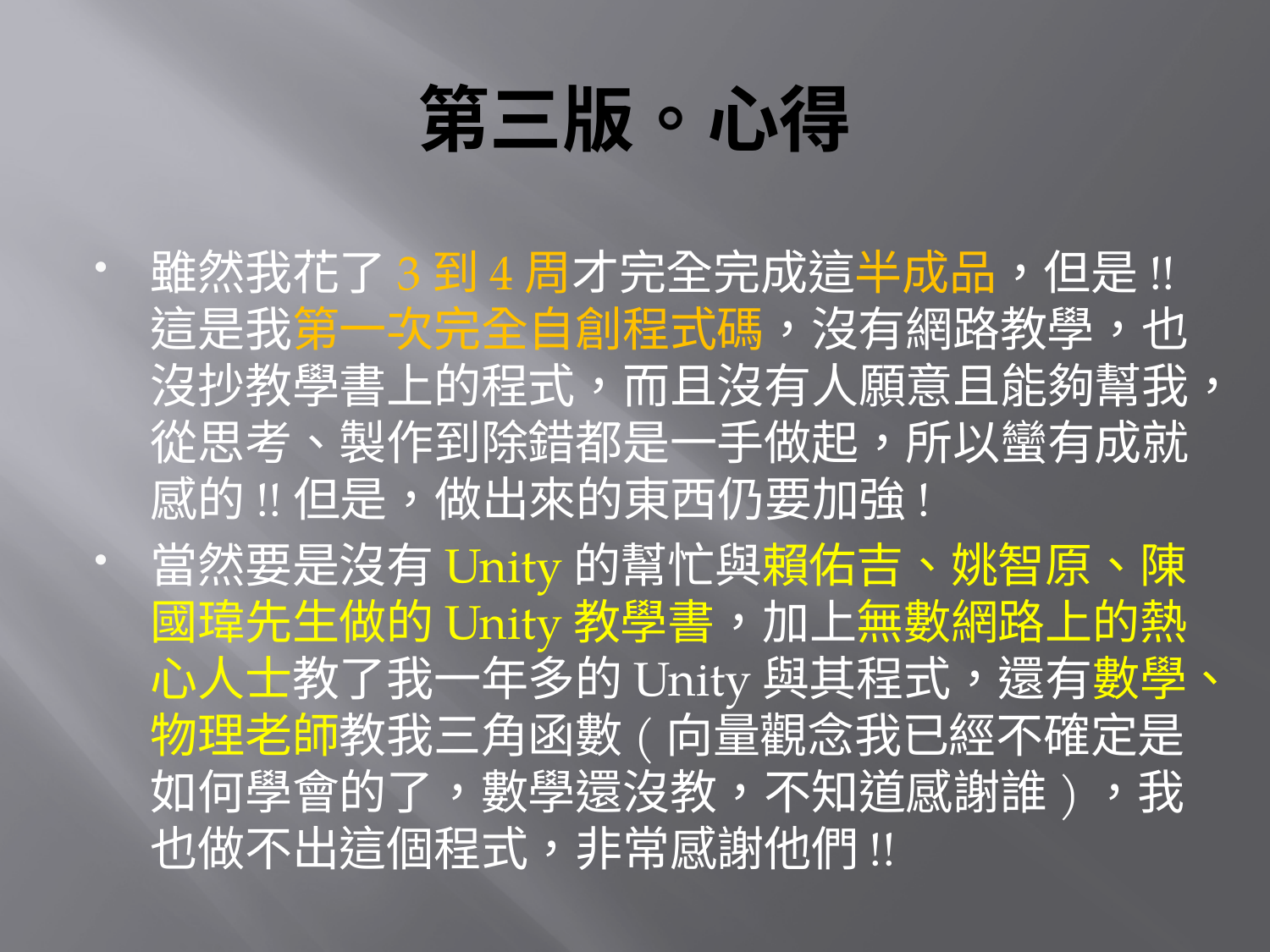

# 第三版。心得
雖然我花了3到4周才完全完成這半成品，但是!!這是我第一次完全自創程式碼，沒有網路教學，也沒抄教學書上的程式，而且沒有人願意且能夠幫我，從思考、製作到除錯都是一手做起，所以蠻有成就感的!!但是，做出來的東西仍要加強!
當然要是沒有Unity的幫忙與賴佑吉、姚智原、陳國瑋先生做的Unity教學書，加上無數網路上的熱心人士教了我一年多的Unity與其程式，還有數學、物理老師教我三角函數(向量觀念我已經不確定是如何學會的了，數學還沒教，不知道感謝誰)，我也做不出這個程式，非常感謝他們!!